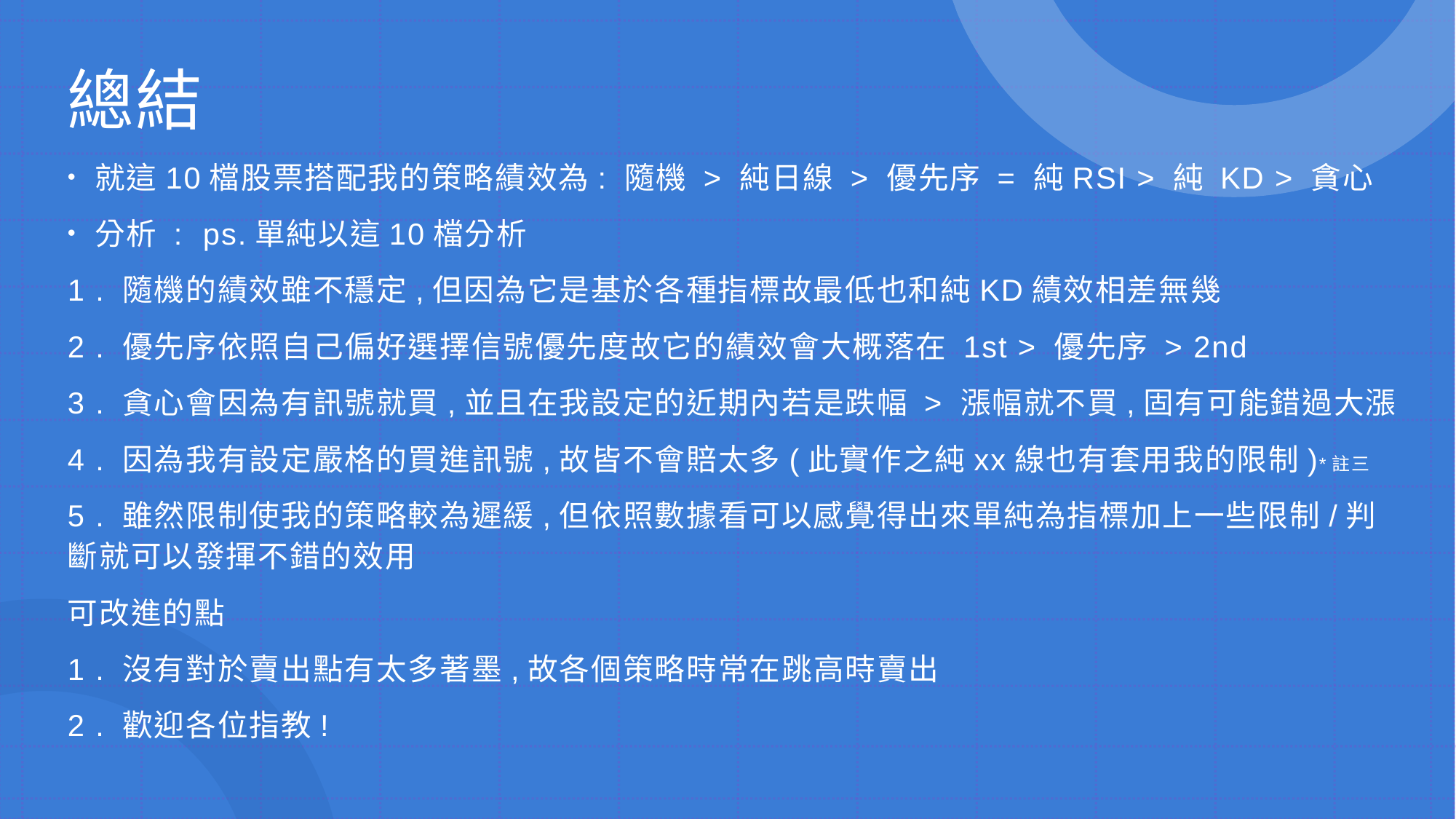

# 總結
就這10檔股票搭配我的策略績效為: 隨機 > 純日線 > 優先序 = 純RSI > 純 KD > 貪心
分析 :  ps.單純以這10檔分析
1 . 隨機的績效雖不穩定,但因為它是基於各種指標故最低也和純KD績效相差無幾
2 . 優先序依照自己偏好選擇信號優先度故它的績效會大概落在 1st > 優先序 > 2nd
3 . 貪心會因為有訊號就買,並且在我設定的近期內若是跌幅 > 漲幅就不買,固有可能錯過大漲
4 . 因為我有設定嚴格的買進訊號,故皆不會賠太多(此實作之純xx線也有套用我的限制)*註三
5 . 雖然限制使我的策略較為遲緩,但依照數據看可以感覺得出來單純為指標加上一些限制/判斷就可以發揮不錯的效用
可改進的點
1 . 沒有對於賣出點有太多著墨,故各個策略時常在跳高時賣出
2 . 歡迎各位指教!